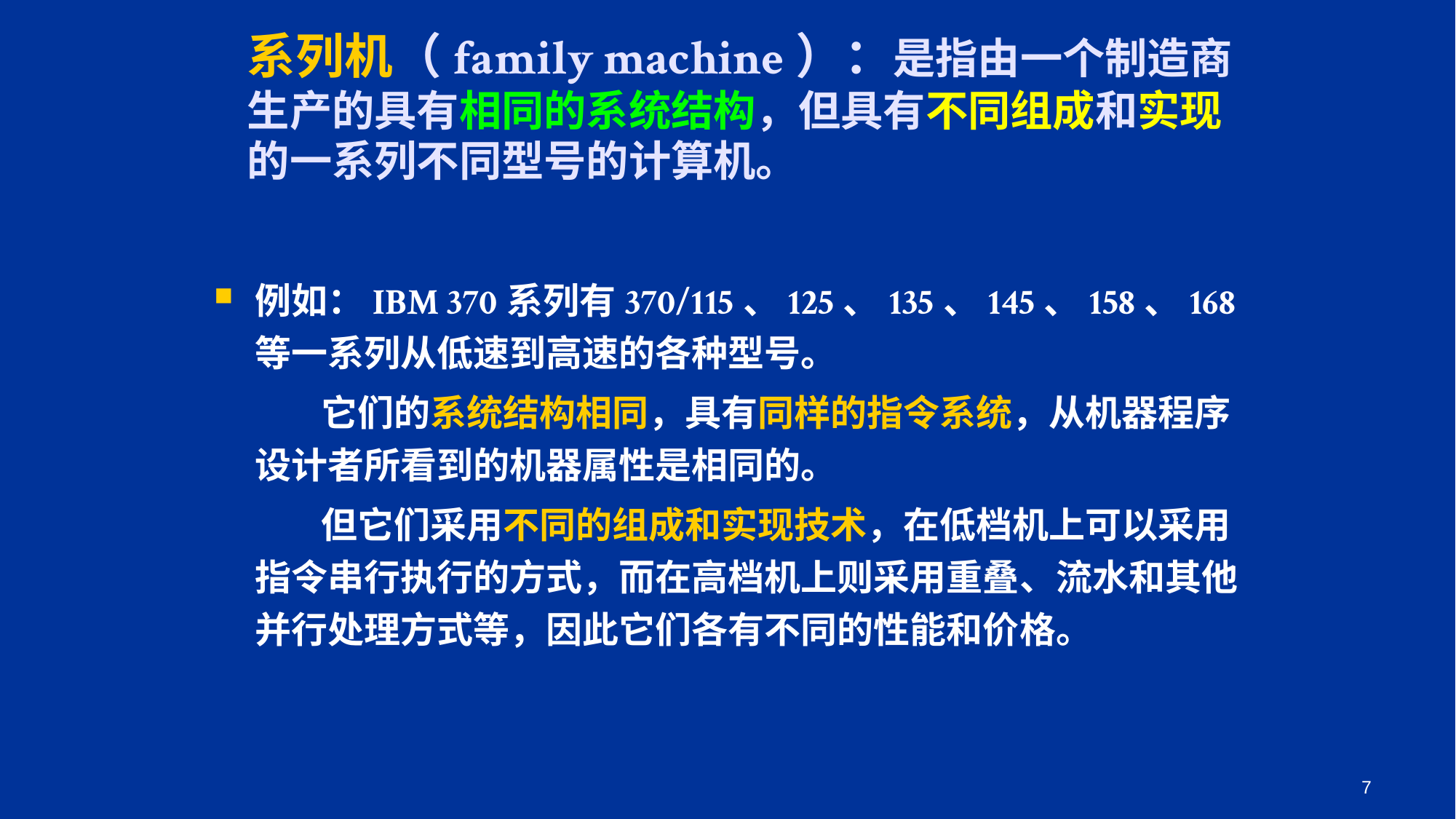

# 系列机（family machine）：是指由一个制造商生产的具有相同的系统结构，但具有不同组成和实现的一系列不同型号的计算机。
例如：IBM 370系列有370/115、125、135、145、158、168等一系列从低速到高速的各种型号。
            它们的系统结构相同，具有同样的指令系统，从机器程序设计者所看到的机器属性是相同的。
            但它们采用不同的组成和实现技术，在低档机上可以采用指令串行执行的方式，而在高档机上则采用重叠、流水和其他并行处理方式等，因此它们各有不同的性能和价格。
7